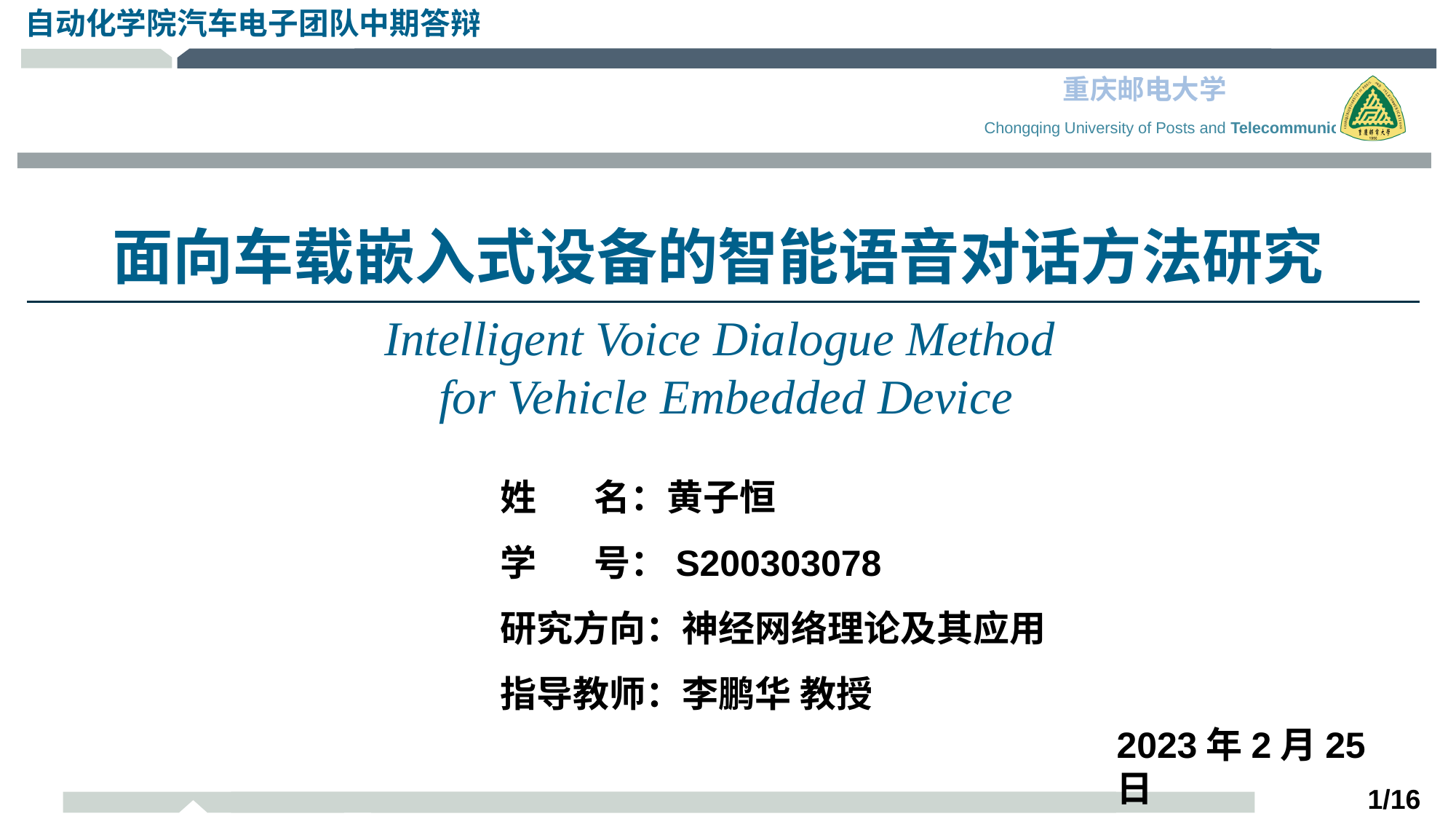

面向车载嵌入式设备的智能语音对话方法研究
Intelligent Voice Dialogue Method
for Vehicle Embedded Device
姓       名：黄子恒
学       号：S200303078
研究方向：神经网络理论及其应用
指导教师：李鹏华 教授
2023年2月25日